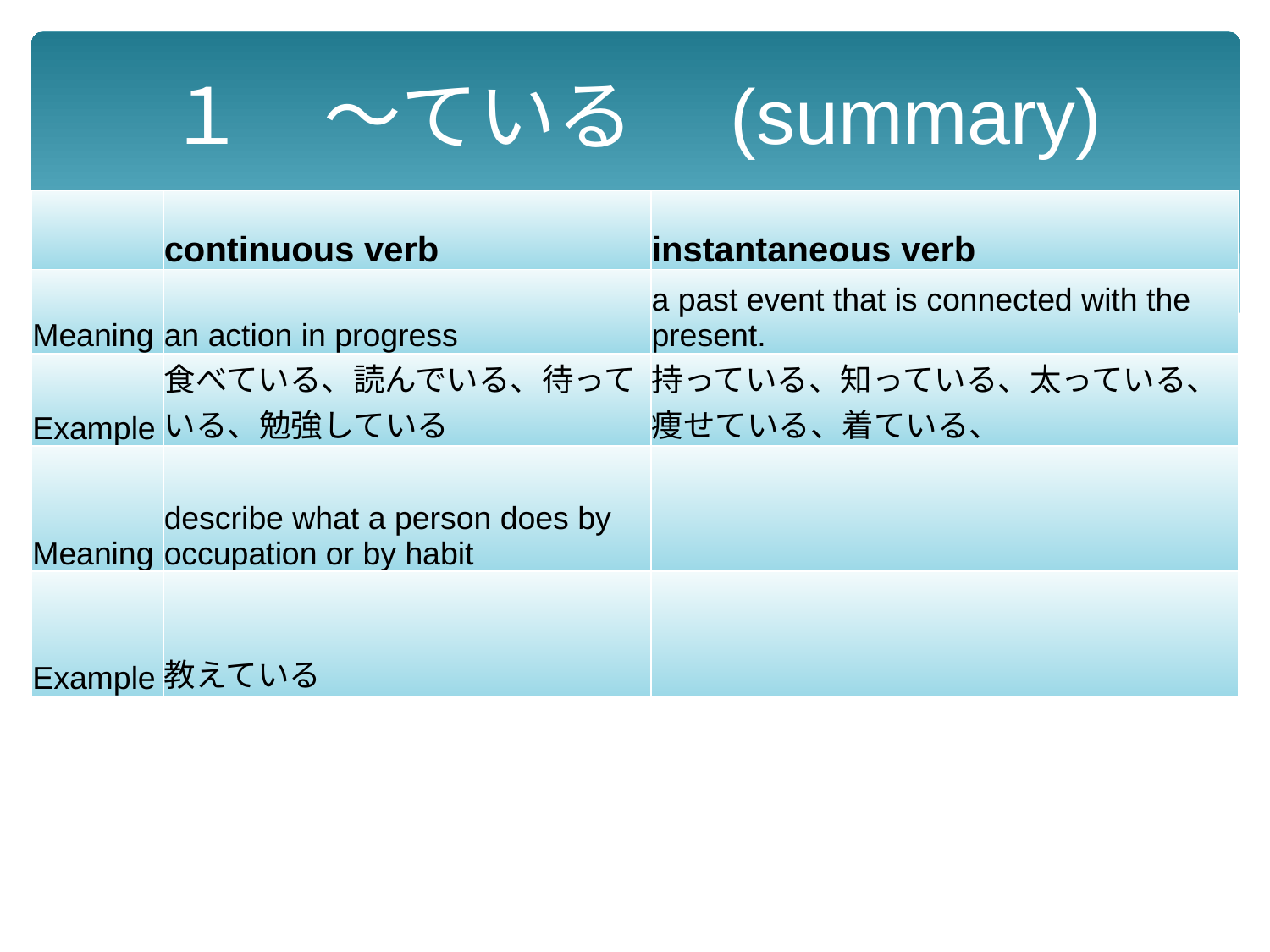

# １　～ている　(summary)
|  | continuous verb | instantaneous verb |
| --- | --- | --- |
| Meaning | an action in progress | a past event that is connected with the present. |
| Example | 食べている、読んでいる、待っている、勉強している | 持っている、知っている、太っている、痩せている、着ている、 |
| Meaning | describe what a person does by occupation or by habit |  |
| Example | 教えている |  |